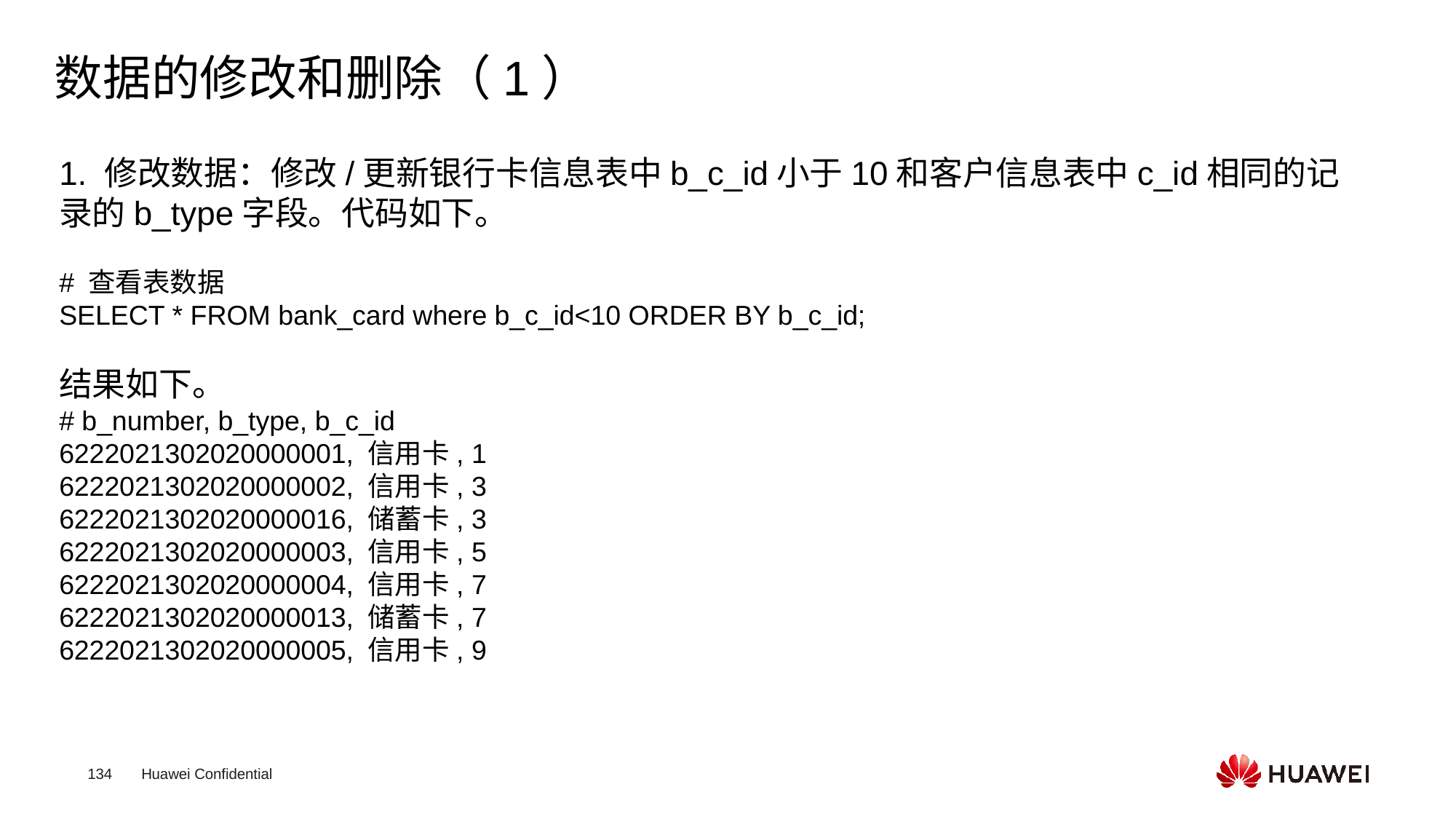

# 数据的修改和删除（1）
1. 修改数据：修改/更新银行卡信息表中b_c_id小于10和客户信息表中c_id相同的记录的b_type字段。代码如下。

# 查看表数据
SELECT * FROM bank_card where b_c_id<10 ORDER BY b_c_id;

结果如下。
# b_number, b_type, b_c_id
6222021302020000001, 信用卡, 1
6222021302020000002, 信用卡, 3
6222021302020000016, 储蓄卡, 3
6222021302020000003, 信用卡, 5
6222021302020000004, 信用卡, 7
6222021302020000013, 储蓄卡, 7
6222021302020000005, 信用卡, 9

Text
Text
Text
Text
Text
Text
Text
Text
Text
Text
Text
Text
Text
Text
Text
Text
Text
Text
Text
Text
Text
Text
Text
Text
Text
Text
Text
Text
Text
Text
Text
Text
Text
Text
Text
Text
Text
Text
Text
Text
Text
Text
Text
Text
Text
Text